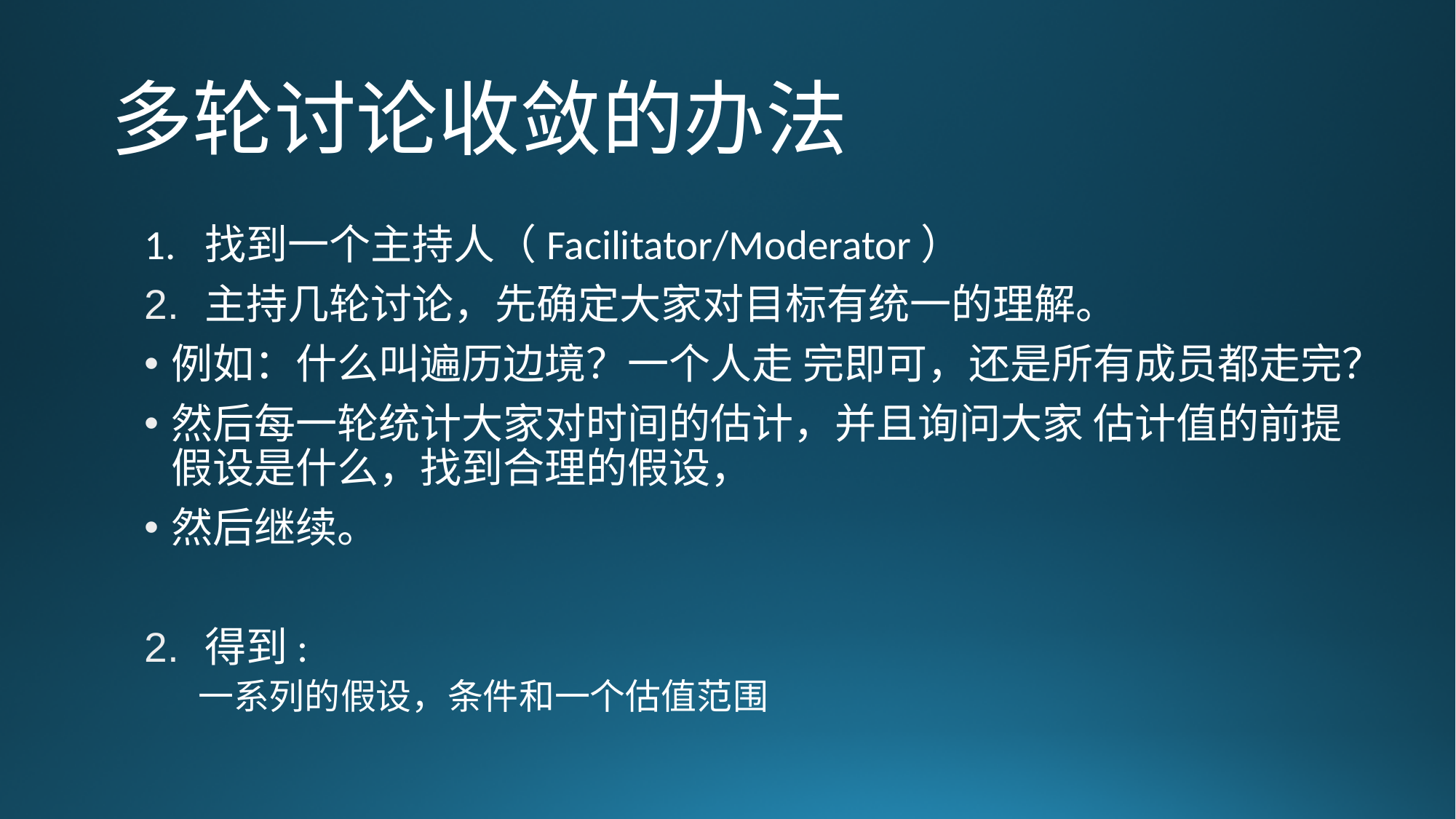

# 多轮讨论收敛的办法
1.  找到一个主持人（Facilitator/Moderator）
主持几轮讨论，先确定大家对目标有统一的理解。
例如：什么叫遍历边境？一个人走 完即可，还是所有成员都走完？
然后每一轮统计大家对时间的估计，并且询问大家 估计值的前提假设是什么，找到合理的假设，
然后继续。

得到:
一系列的假设，条件和一个估值范围